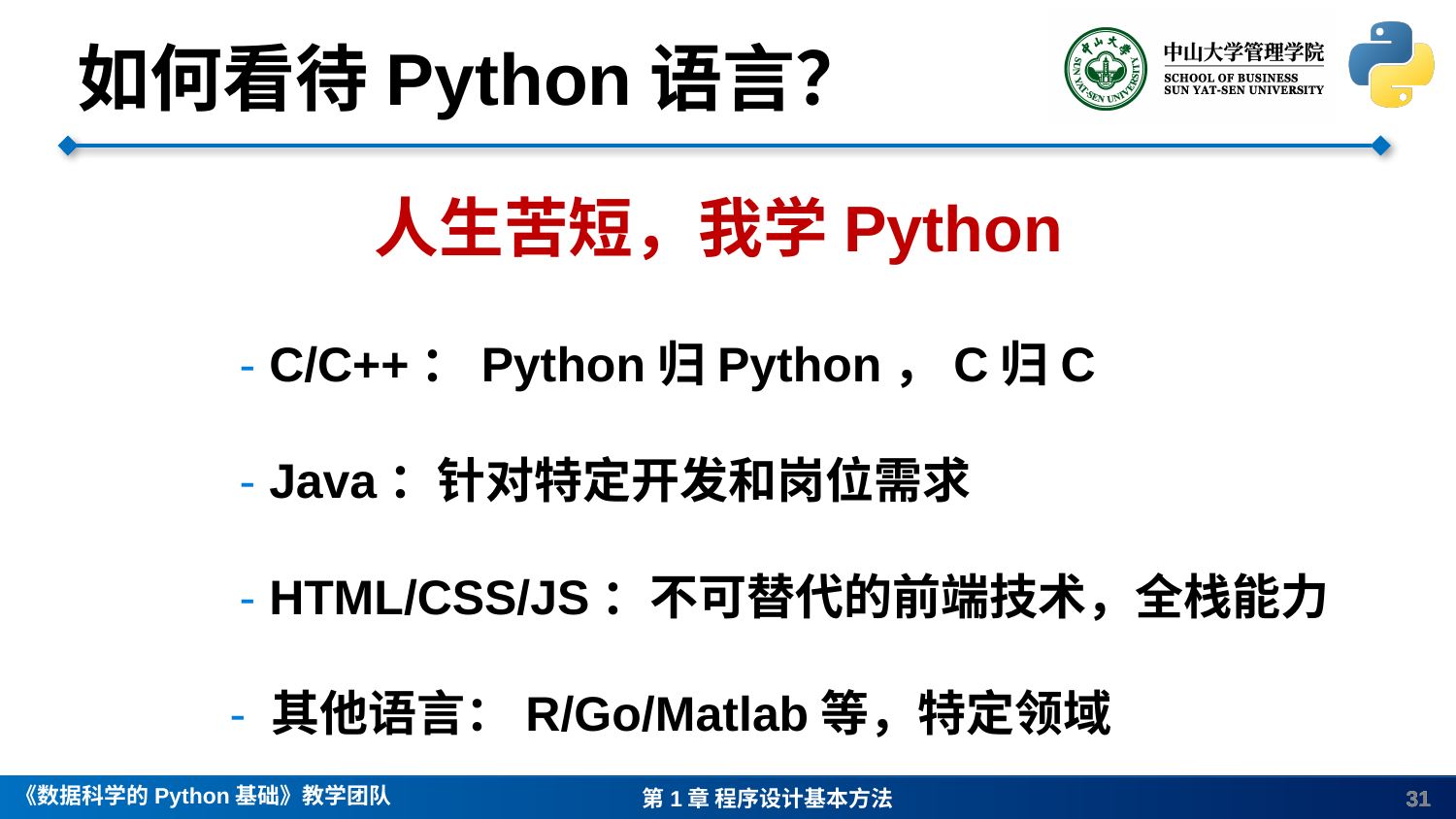

如何看待Python语言？
人生苦短，我学Python
	    - C/C++：Python归Python，C归C
	    - Java：针对特定开发和岗位需求
	    - HTML/CSS/JS：不可替代的前端技术，全栈能力
              - 其他语言：R/Go/Matlab等，特定领域
31